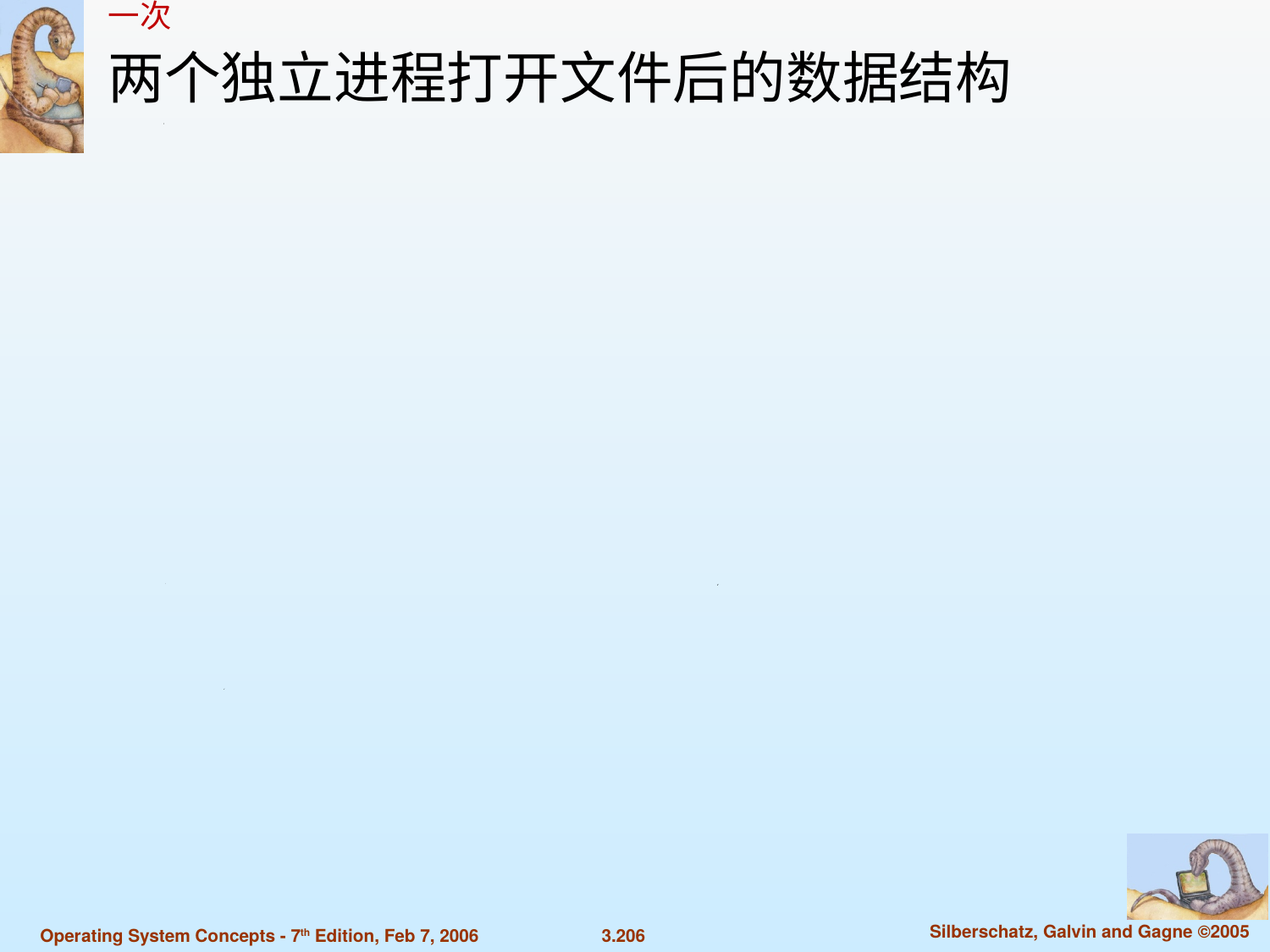

两个独立进程打开文件后的数据结构
假定一个进程A执行下列代码：
fd1=open(“/etc/passwd”,O_RDONLY);
fd2=open(“local”,O_RDWR);
fd3=open(“/etc/passwd”,O_WRONLY);

假定另一个进程B执行下列代码：
fd1=open(“/etc/passwd”,O_RDONLY);
fd2=open(“private”,O_RDONLY);

文件“/etc/passwd”被两个进程打开3次，其余2个文件被两个进程分别打开一次